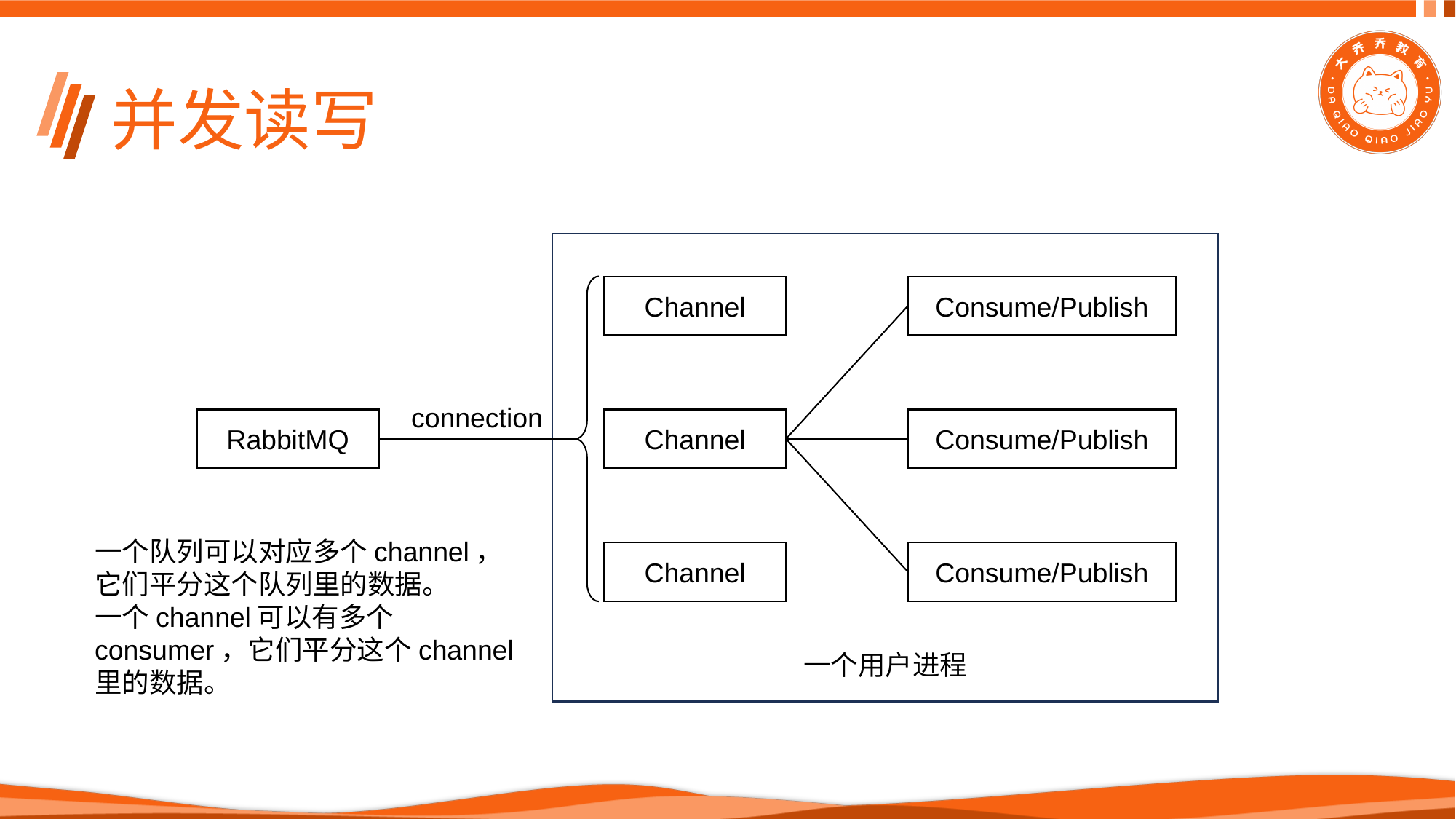

# 并发读写

一个用户进程

Channel

Consume/Publish

connection
RabbitMQ

Channel

Consume/Publish

一个队列可以对应多个channel，它们平分这个队列里的数据。
一个channel可以有多个consumer，它们平分这个channel里的数据。

Channel

Consume/Publish